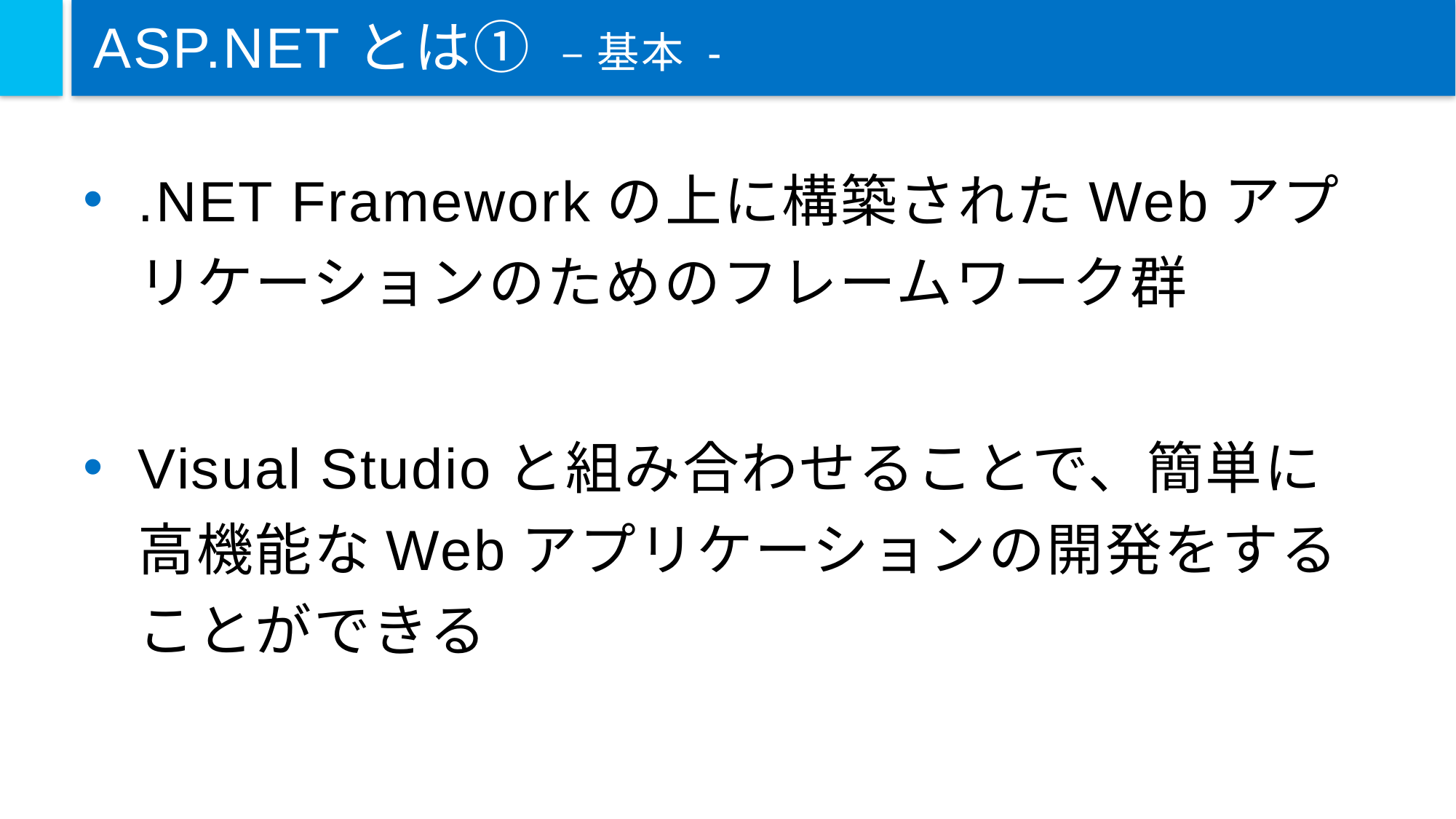

# ASP.NETとは①  – 基本 -
.NET Frameworkの上に構築されたWebアプリケーションのためのフレームワーク群

Visual Studioと組み合わせることで、簡単に高機能なWebアプリケーションの開発をすることができる